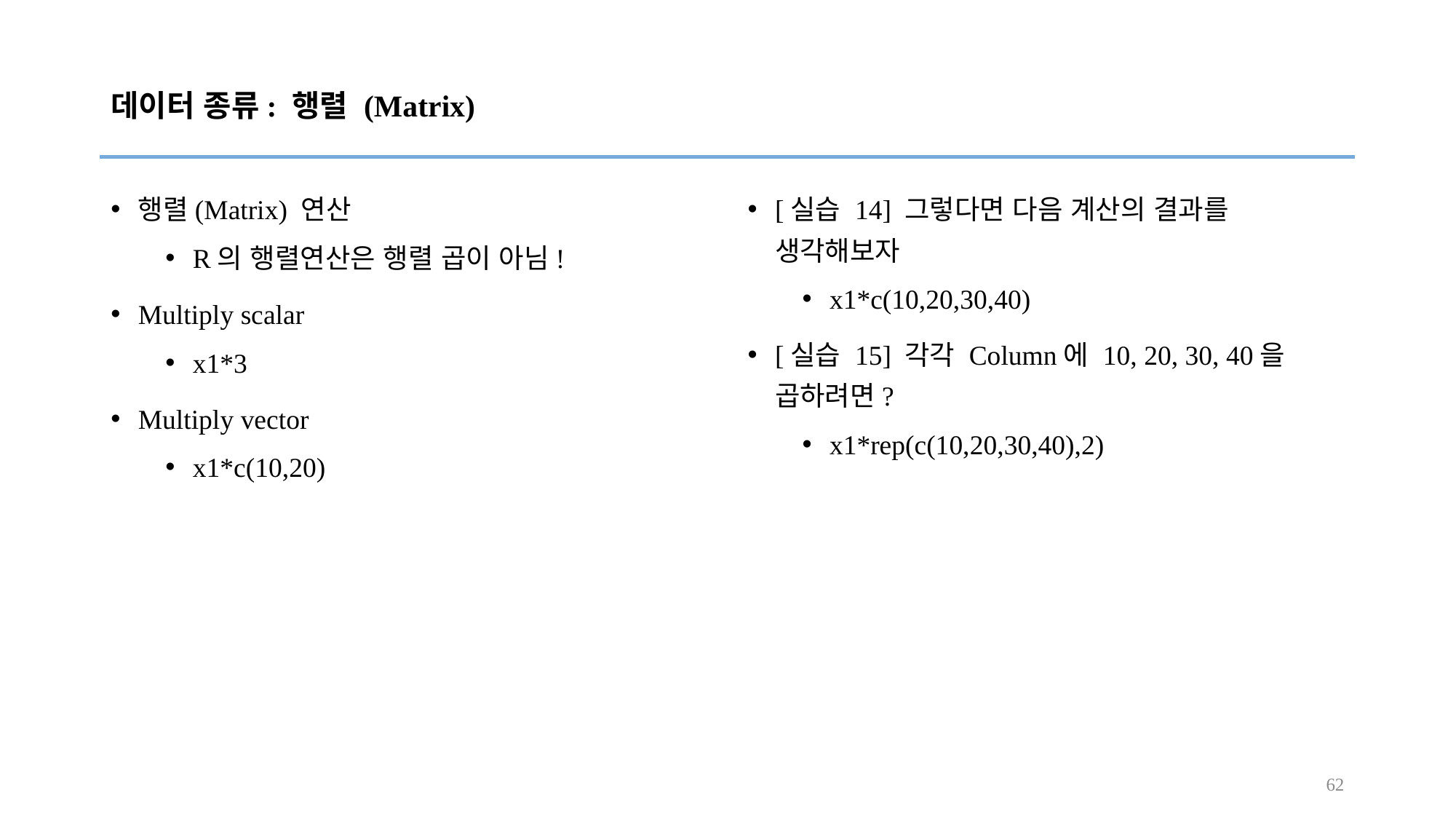

# 데이터 종류: 행렬 (Matrix)
행렬(Matrix) 연산
R의 행렬연산은 행렬 곱이 아님!
Multiply scalar
x1*3
Multiply vector
x1*c(10,20)
[실습 14] 그렇다면 다음 계산의 결과를 생각해보자
x1*c(10,20,30,40)
[실습 15] 각각 Column에 10, 20, 30, 40을 곱하려면?
x1*rep(c(10,20,30,40),2)

62